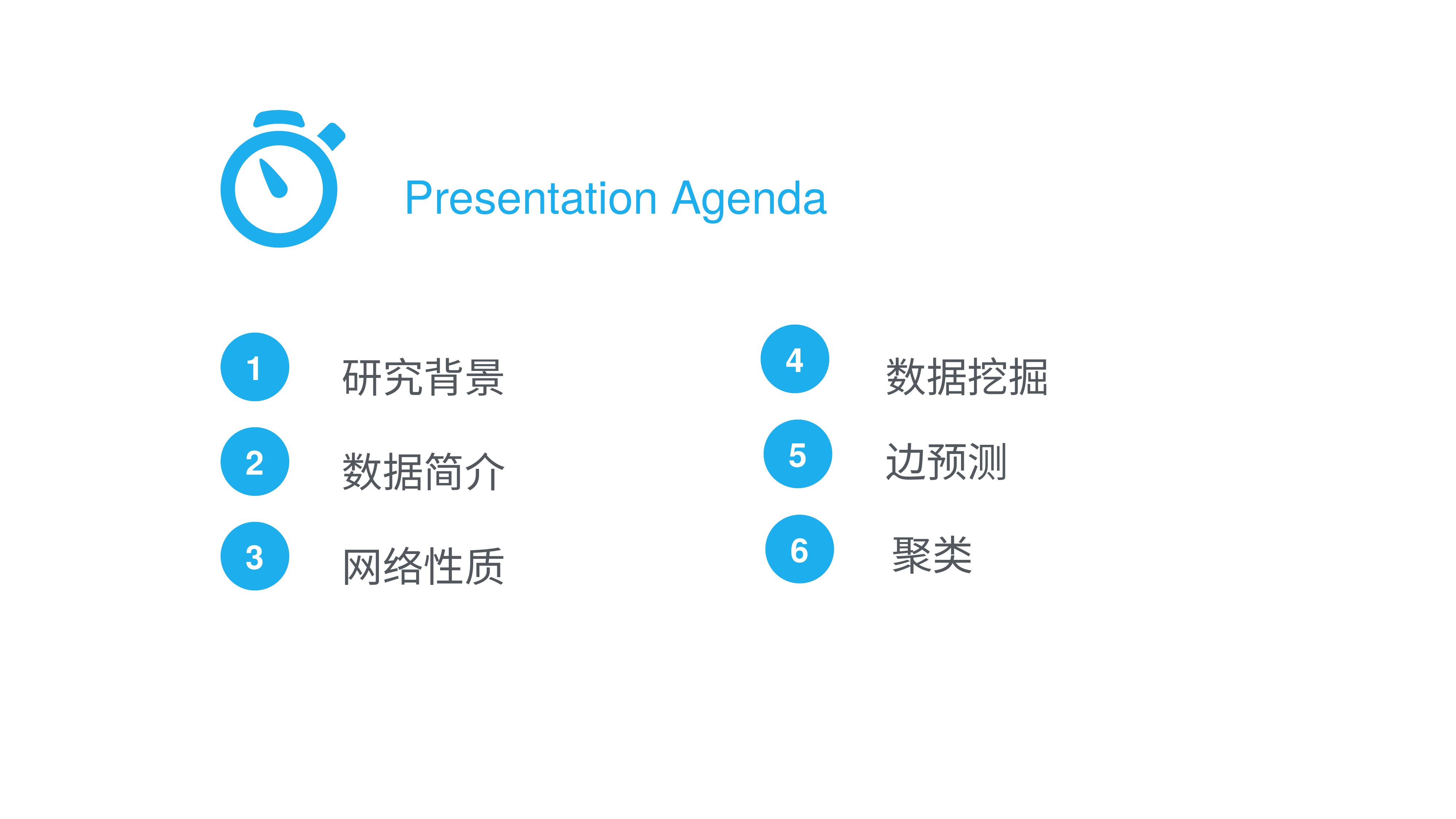

Presentation Agenda

4

1
数据挖掘
研究背景

5
边预测

2
数据简介

6
聚类

3
网络性质